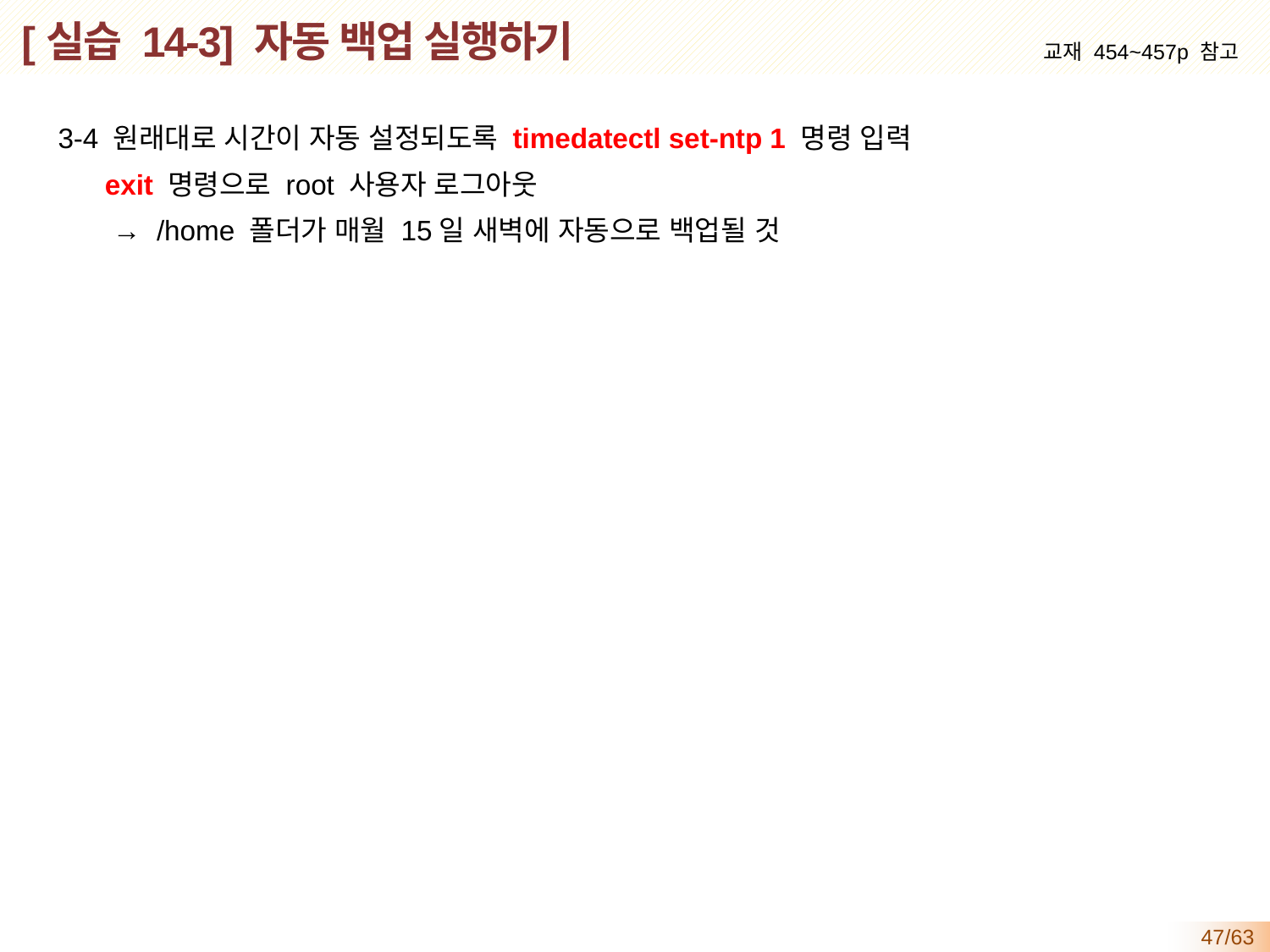

# [실습 14-3] 자동 백업 실행하기
교재 454~457p 참고
   3-4 원래대로 시간이 자동 설정되도록 timedatectl set-ntp 1 명령 입력
         exit 명령으로 root 사용자 로그아웃
          →  /home 폴더가 매월 15일 새벽에 자동으로 백업될 것